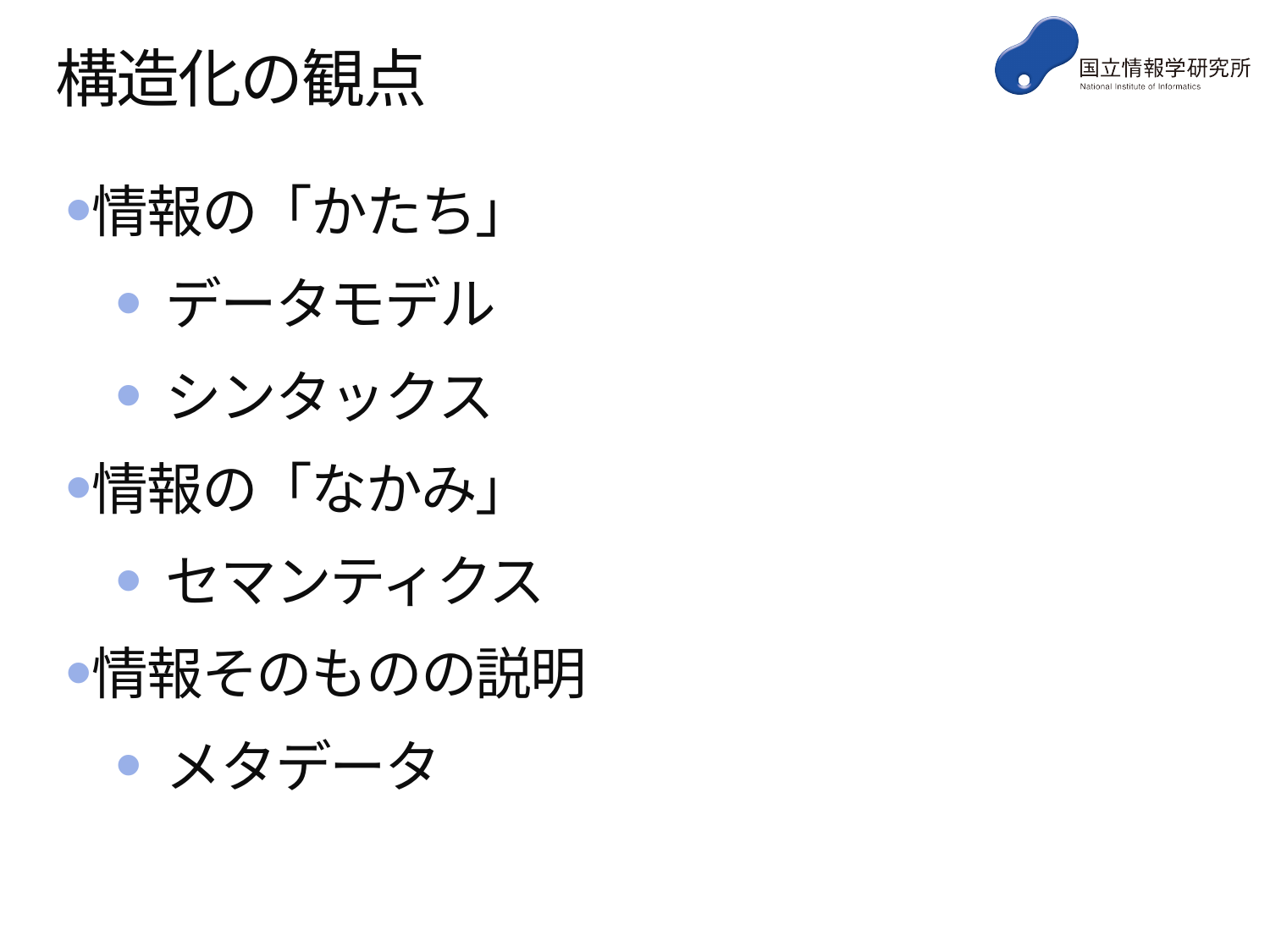

# 構造化の観点
情報の「かたち」
データモデル
シンタックス
情報の「なかみ」
セマンティクス
情報そのものの説明
メタデータ